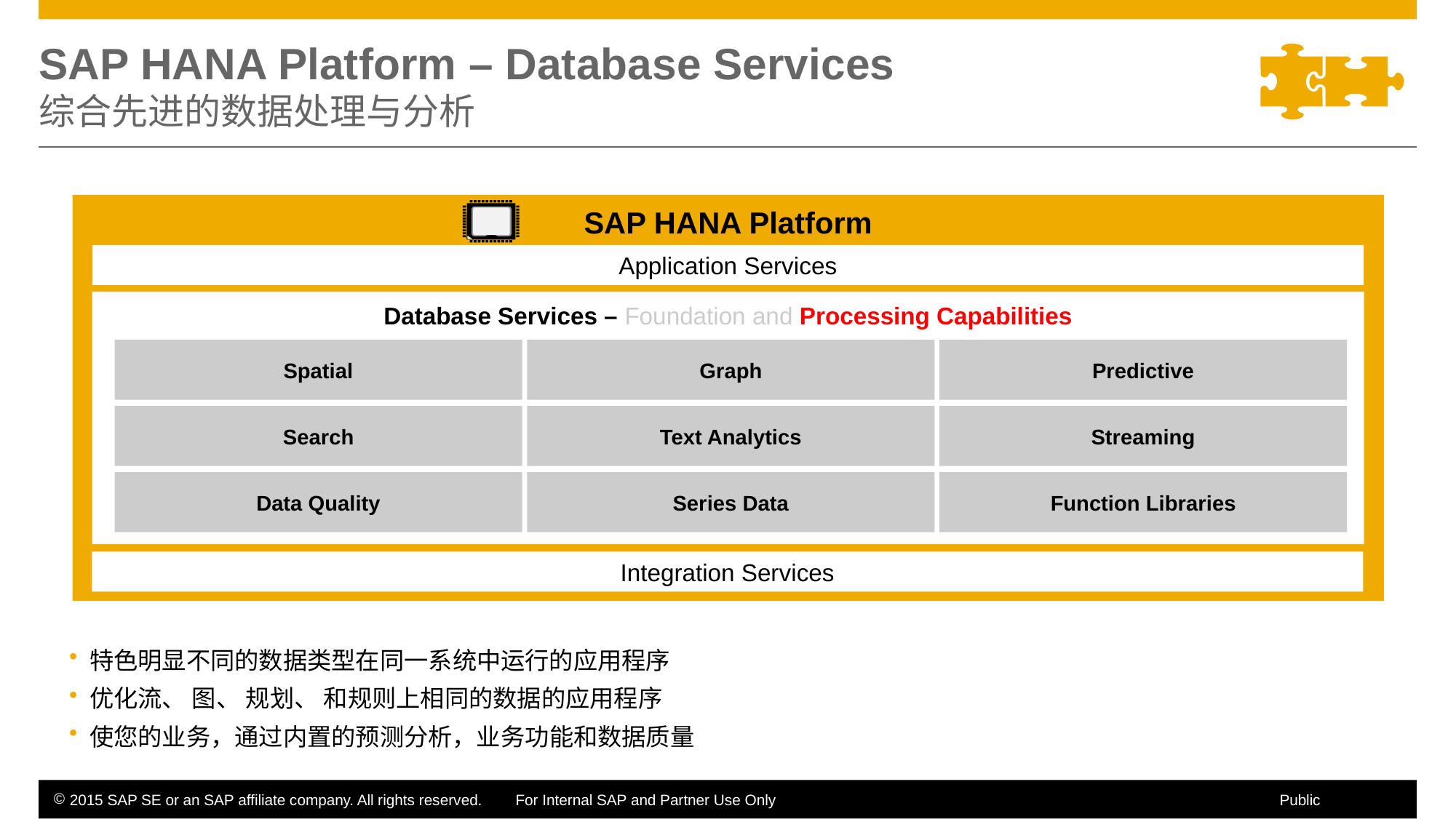

# SAP HANA Platform – Database Services 综合先进的数据处理与分析

SAP HANA Platform

Application Services
Database Services – Foundation and Processing Capabilities
Spatial
Graph
Predictive
Search
Text Analytics
Streaming
Data Quality
Series Data
Function Libraries
Integration Services
特色明显不同的数据类型在同一系统中运行的应用程序
优化流、 图、 规划、 和规则上相同的数据的应用程序
使您的业务，通过内置的预测分析，业务功能和数据质量